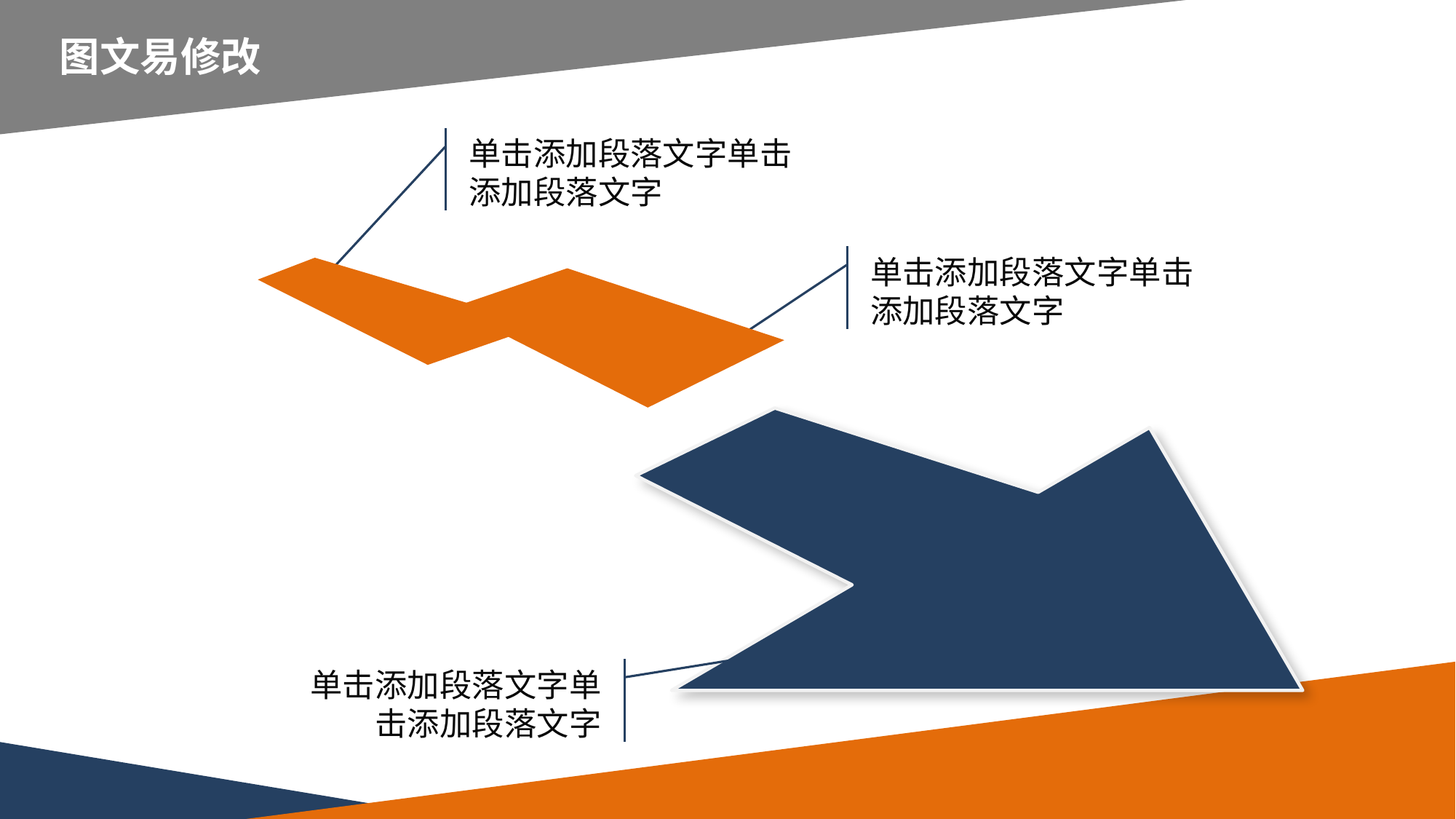

延时符
图文易修改
单击添加段落文字单击添加段落文字
单击添加段落文字单击添加段落文字

单击添加段落文字单击添加段落文字